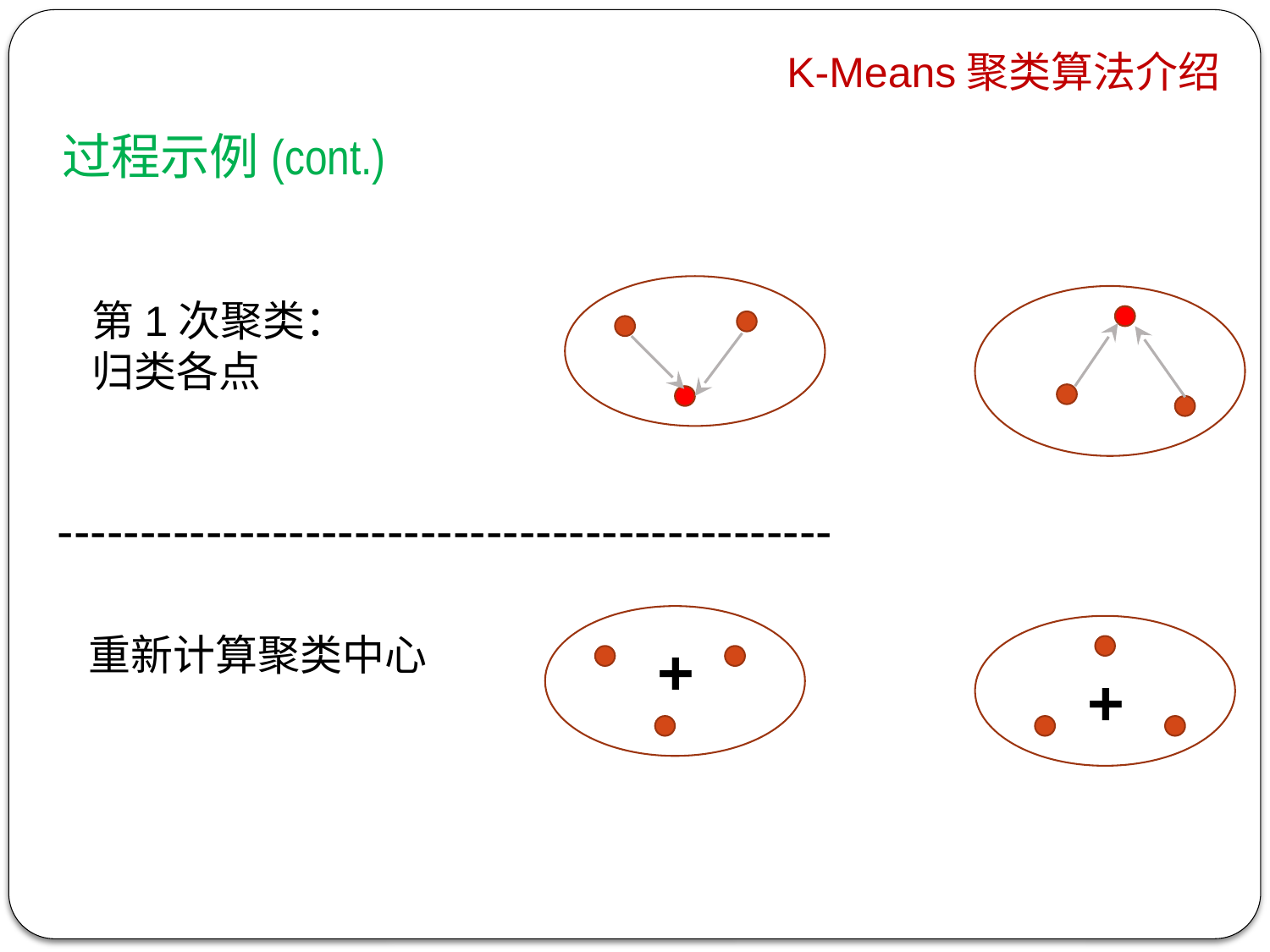

# K-Means聚类算法介绍
过程示例(cont.)

第1次聚类：
归类各点

-----------------------------------------------

重新计算聚类中心
+

+